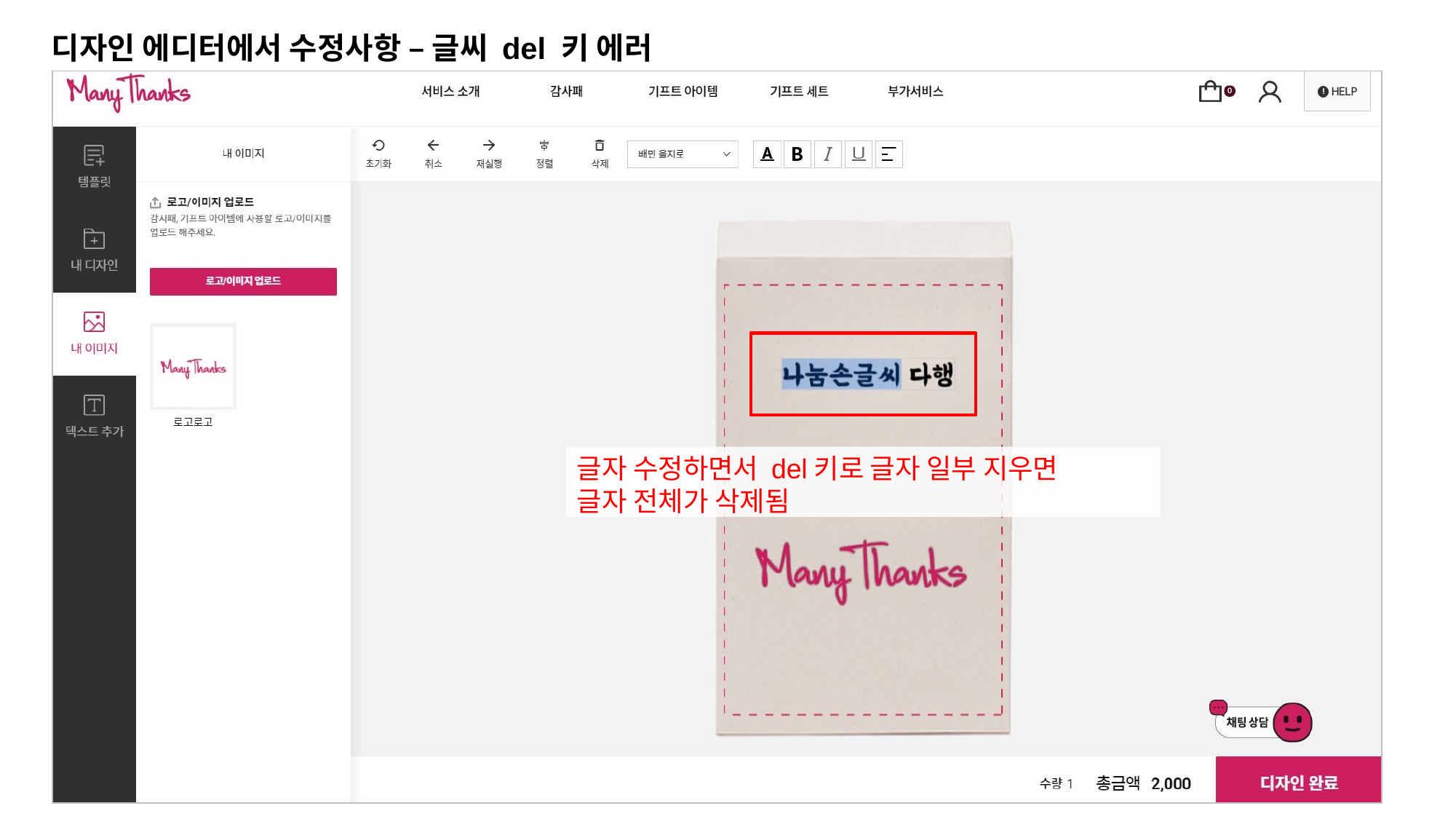

디자인 에디터에서 수정사항 – 글씨 del 키 에러

글자 수정하면서 del키로 글자 일부 지우면  글자 전체가 삭제됨